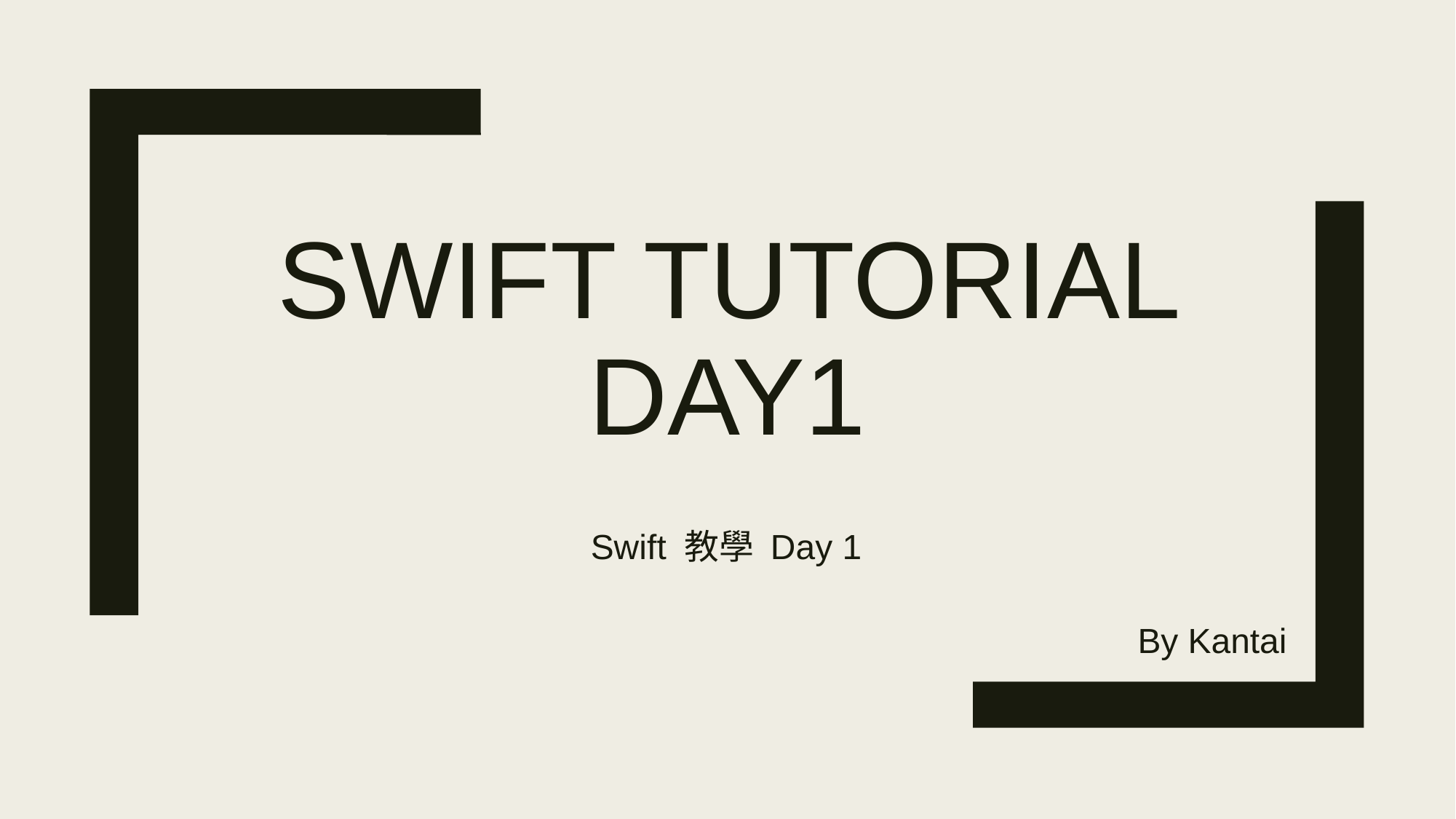

# Swift Tutorial DaY1

Swift 教學 Day 1

By Kantai